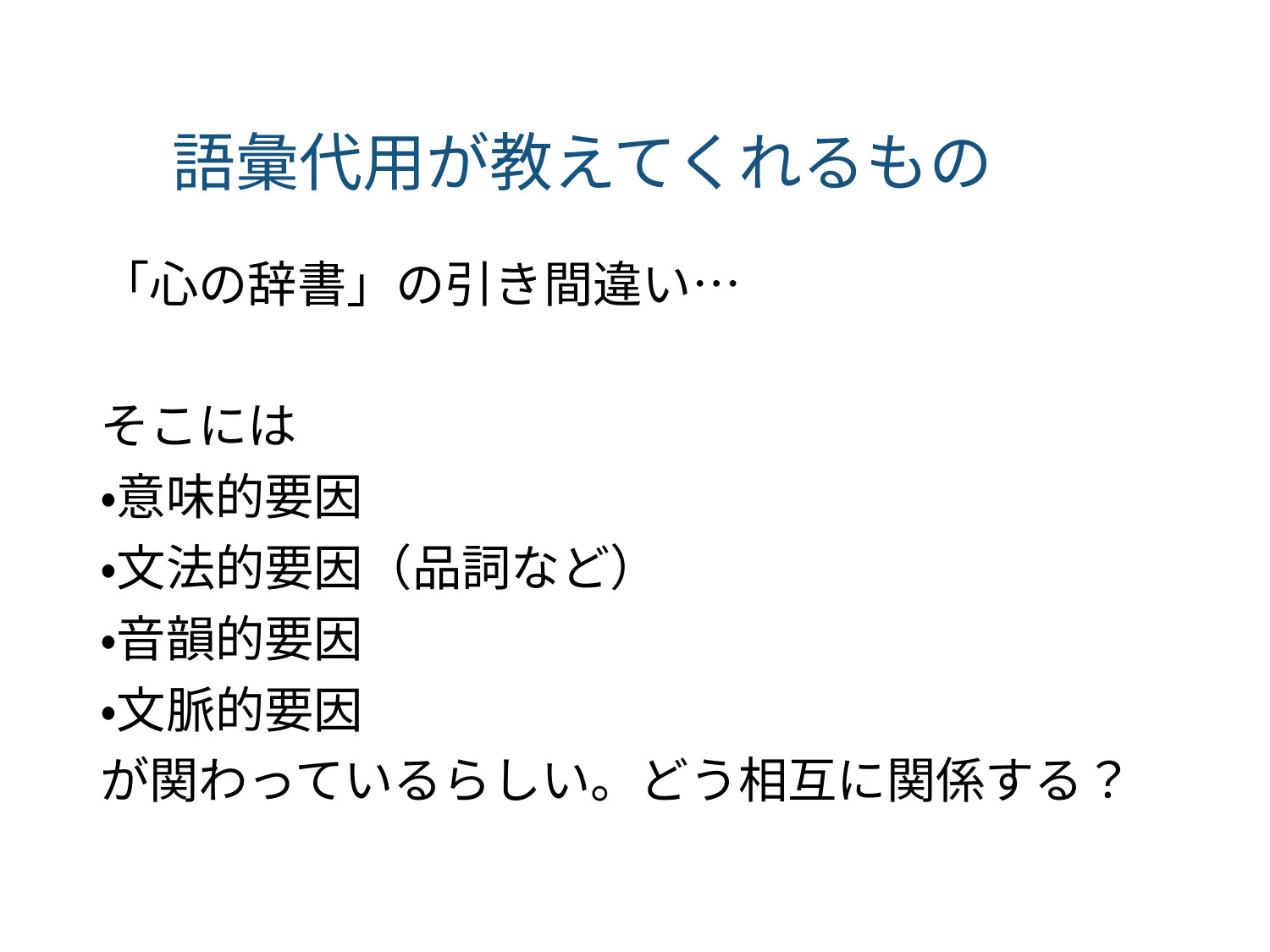

# 語彙代用が教えてくれるもの
「心の辞書」の引き間違い…

そこには
・意味的要因
・文法的要因（品詞など）
・音韻的要因
・文脈的要因
が関わっているらしい。どう相互に関係する？